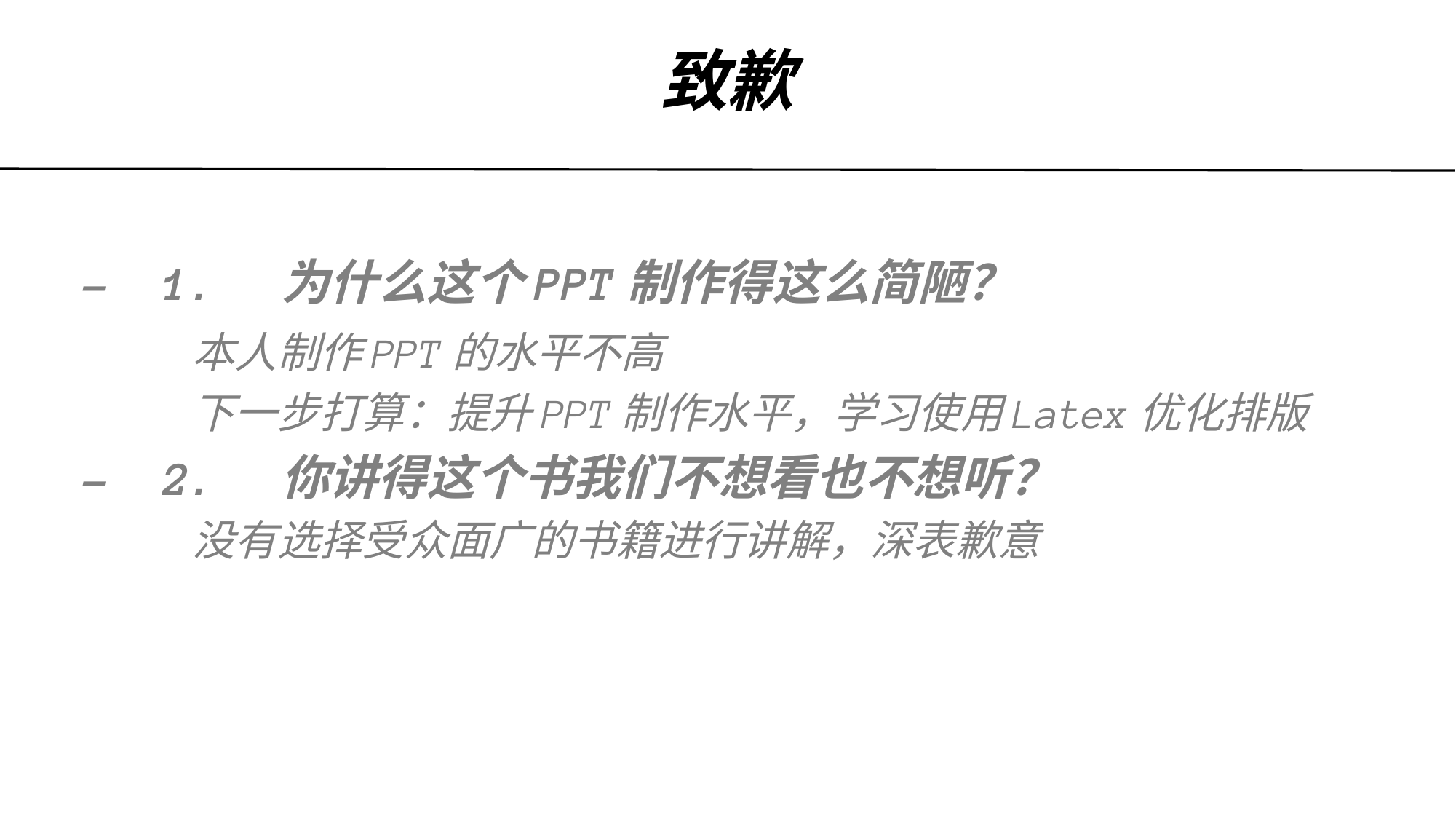

# 致歉
-  1.  为什么这个PPT制作得这么简陋？
	本人制作PPT的水平不高
	下一步打算：提升PPT制作水平，学习使用Latex优化排版
-  2.  你讲得这个书我们不想看也不想听？
	没有选择受众面广的书籍进行讲解，深表歉意